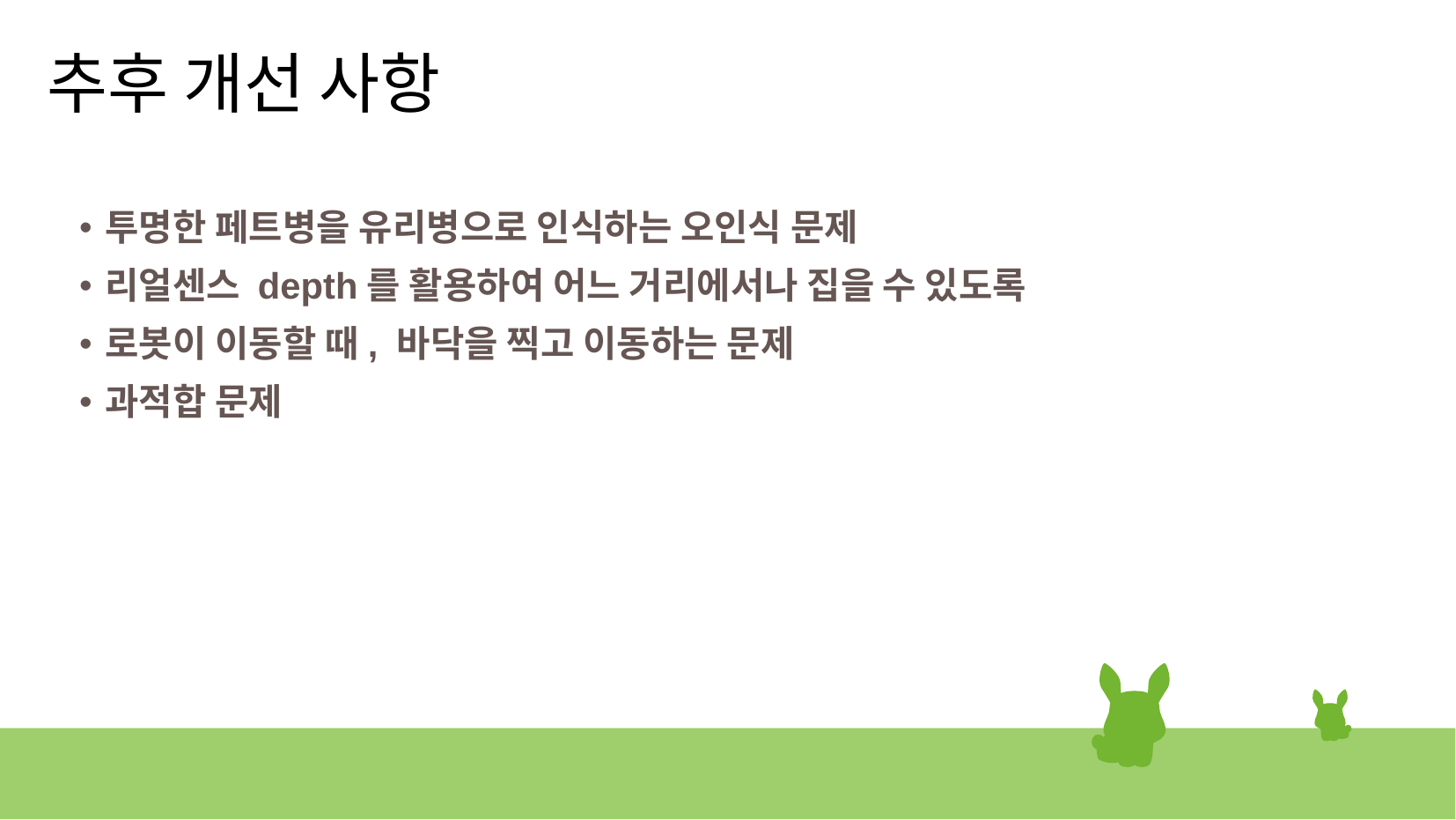

추후 개선 사항
투명한 페트병을 유리병으로 인식하는 오인식 문제
리얼센스 depth를 활용하여 어느 거리에서나 집을 수 있도록
로봇이 이동할 때, 바닥을 찍고 이동하는 문제
과적합 문제